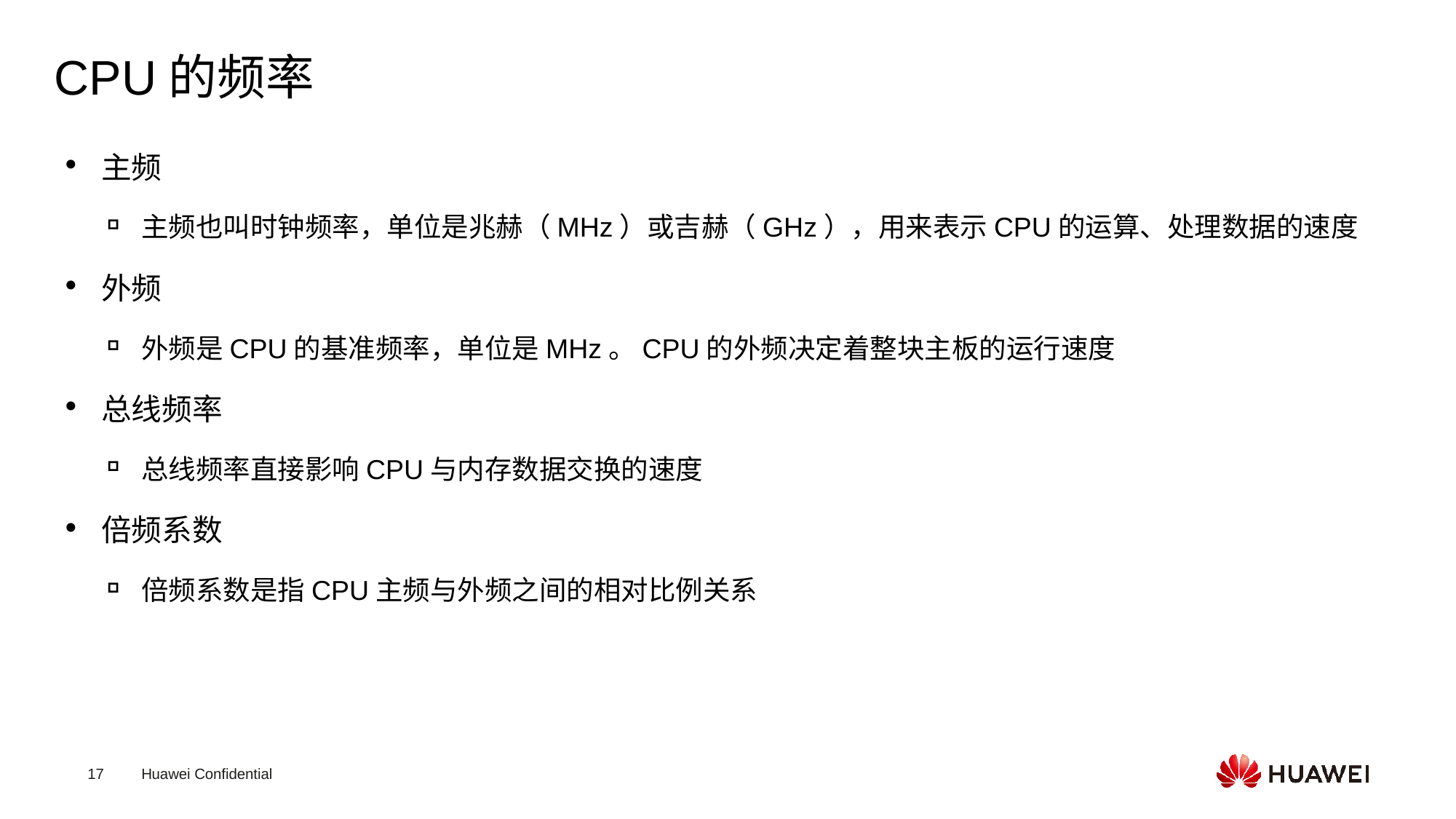

# CPU的频率
主频
主频也叫时钟频率，单位是兆赫（MHz）或吉赫（GHz），用来表示CPU的运算、处理数据的速度
外频
外频是CPU的基准频率，单位是MHz。CPU的外频决定着整块主板的运行速度
总线频率
总线频率直接影响CPU与内存数据交换的速度
倍频系数
倍频系数是指CPU主频与外频之间的相对比例关系